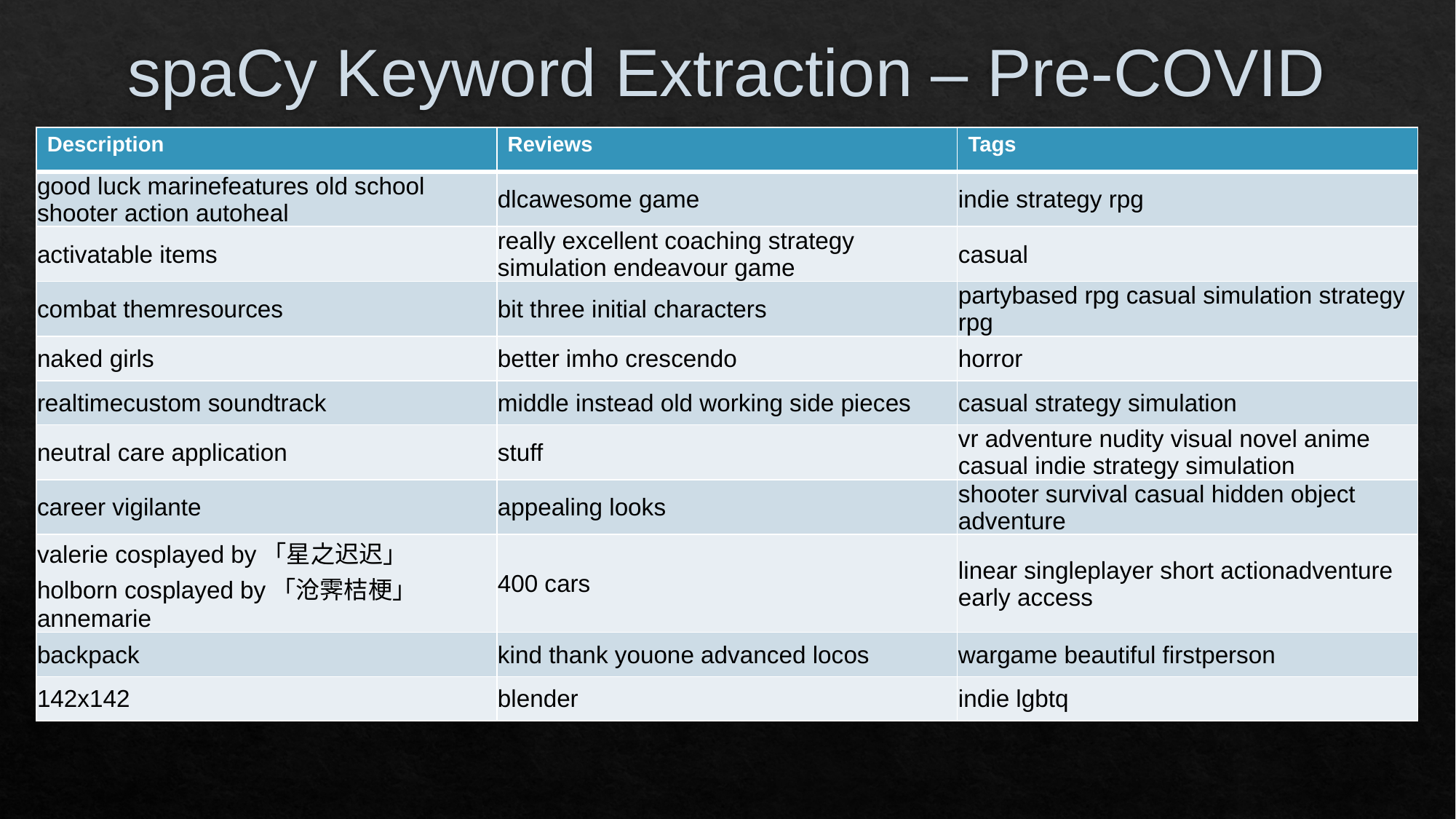

# spaCy Keyword Extraction – Pre-COVID
| Description | Reviews | Tags |
| --- | --- | --- |
| good luck marinefeatures old school shooter action autoheal | dlcawesome game | indie strategy rpg |
| activatable items | really excellent coaching strategy simulation endeavour game | casual |
| combat themresources | bit three initial characters | partybased rpg casual simulation strategy rpg |
| naked girls | better imho crescendo | horror |
| realtimecustom soundtrack | middle instead old working side pieces | casual strategy simulation |
| neutral care application | stuff | vr adventure nudity visual novel anime casual indie strategy simulation |
| career vigilante | appealing looks | shooter survival casual hidden object adventure |
| valerie cosplayed by「星之迟迟」 holborn cosplayed by「沧霁桔梗」 annemarie | 400 cars | linear singleplayer short actionadventure early access |
| backpack | kind thank youone advanced locos | wargame beautiful firstperson |
| 142x142 | blender | indie lgbtq |